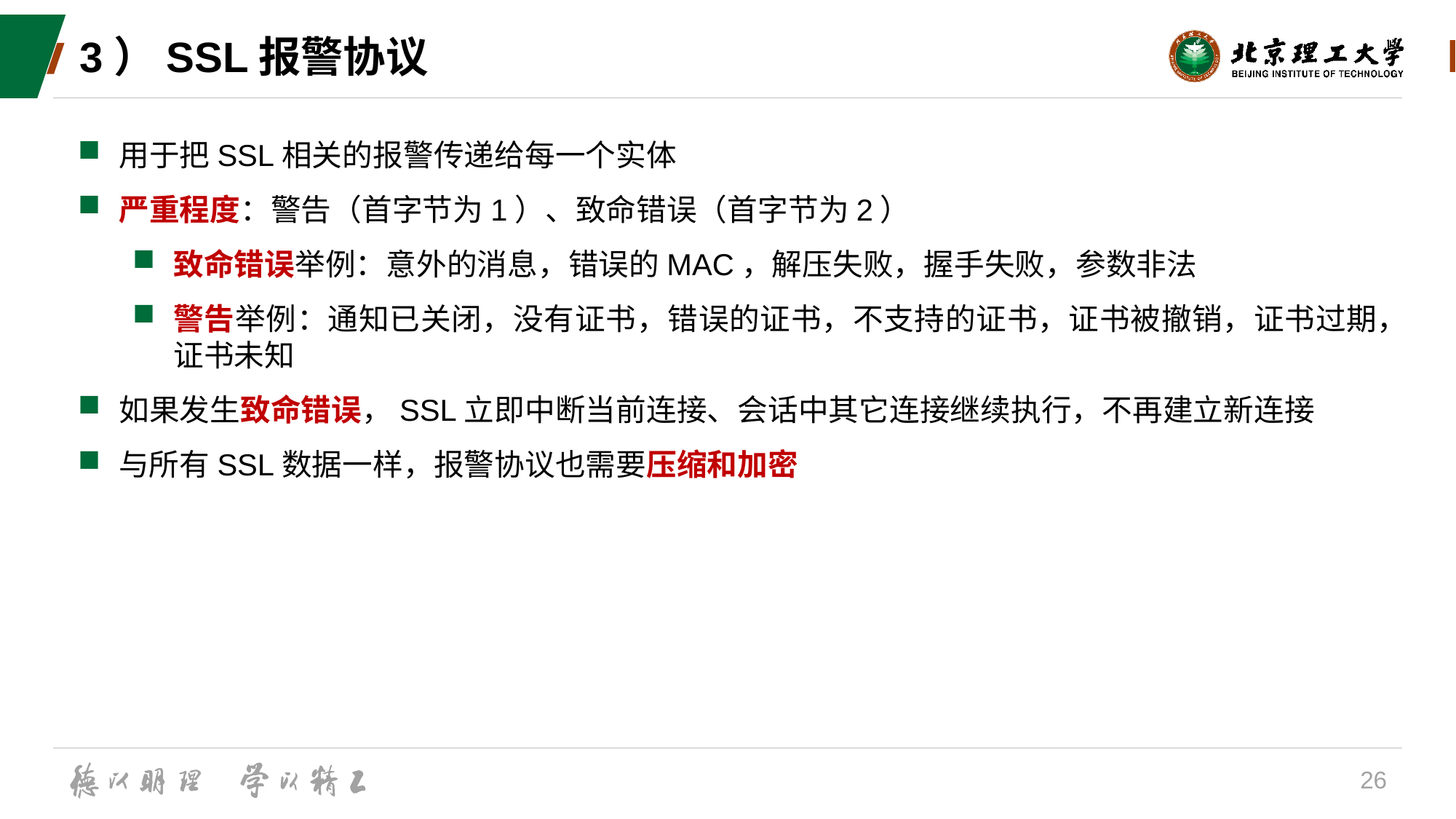

# 3）SSL报警协议
用于把SSL相关的报警传递给每一个实体
严重程度：警告（首字节为1）、致命错误（首字节为2）
致命错误举例：意外的消息，错误的MAC，解压失败，握手失败，参数非法
警告举例：通知已关闭，没有证书，错误的证书，不支持的证书，证书被撤销，证书过期，证书未知
如果发生致命错误，SSL立即中断当前连接、会话中其它连接继续执行，不再建立新连接
与所有SSL数据一样，报警协议也需要压缩和加密